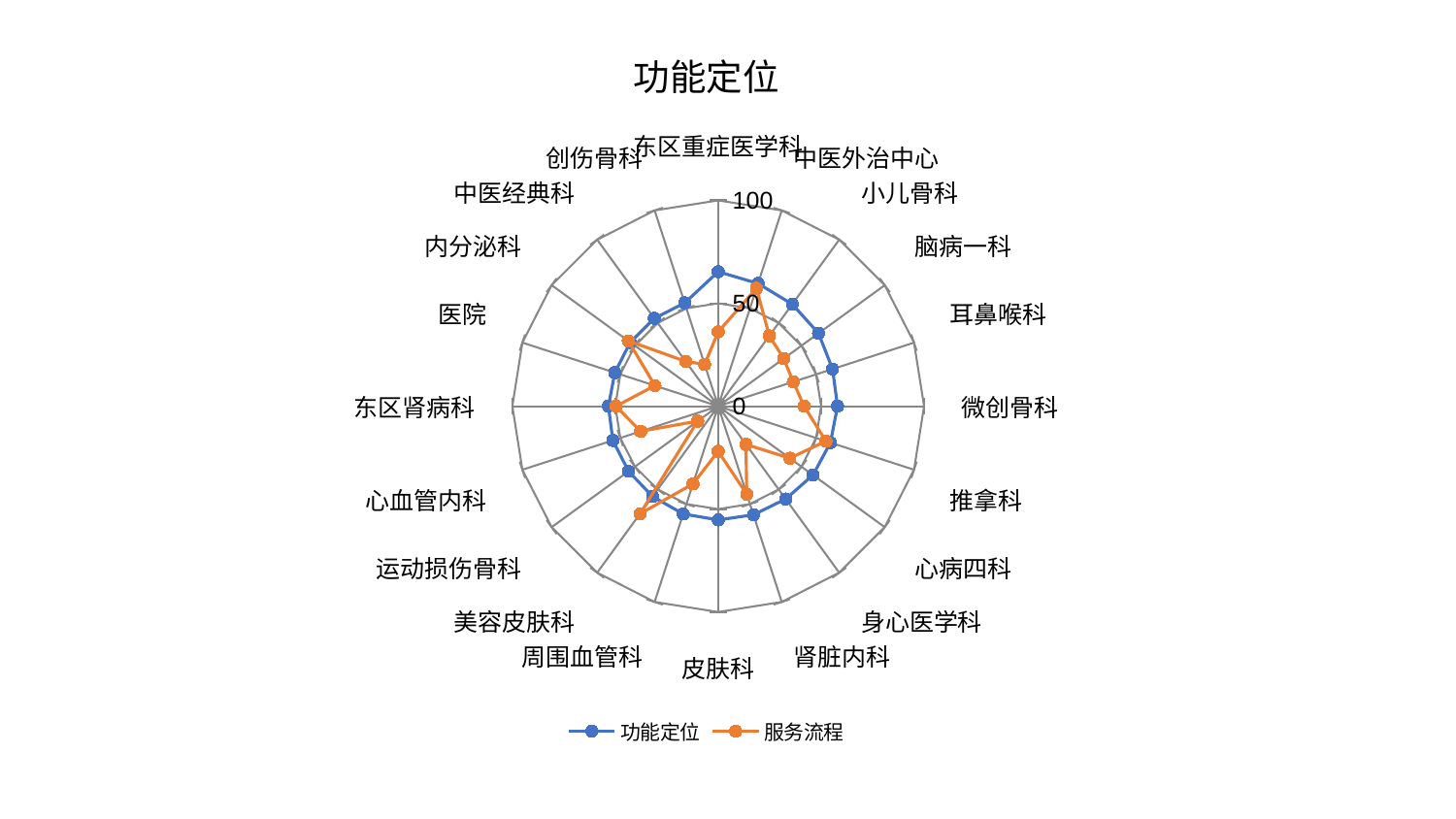

### Chart: 功能定位

| Category | 功能定位 | 服务流程 |
|---|---|---|
| 东区重症医学科 | 65.35567433355922 | 36.13915436426362 |
| 中医外治中心 | 62.70029434097889 | 60.23853634610441 |
| 小儿骨科 | 61.25279218709834 | 42.257932490696845 |
| 脑病一科 | 60.24968331121986 | 39.341260873386865 |
| 耳鼻喉科 | 58.406127041484936 | 38.34386263682365 |
| 微创骨科 | 57.96872910782233 | 41.71401336388867 |
| 推拿科 | 57.32118002364093 | 55.0088680415247 |
| 心病四科 | 56.92282691543496 | 43.04733164759614 |
| 身心医学科 | 55.770663141717115 | 22.954456101630065 |
| 肾脏内科 | 55.48657235739582 | 44.94092827356248 |
| 皮肤科 | 55.277127212232735 | 21.92312311634059 |
| 周围血管科 | 55.05401841477667 | 39.70468904832162 |
| 美容皮肤科 | 54.264672815992135 | 64.59836319206264 |
| 运动损伤骨科 | 53.84182305622526 | 12.341536698832872 |
| 心血管内科 | 53.81134269374499 | 39.59959965642486 |
| 东区肾病科 | 53.328077193701546 | 49.68097514270262 |
| 医院 | 52.7988490976029 | 32.30618574169215 |
| 内分泌科 | 52.79315987276831 | 54.02042868615561 |
| 中医经典科 | 52.77397794677767 | 26.89777394238861 |
| 创伤骨科 | 52.746315568315374 | 21.37903761124872 |
31